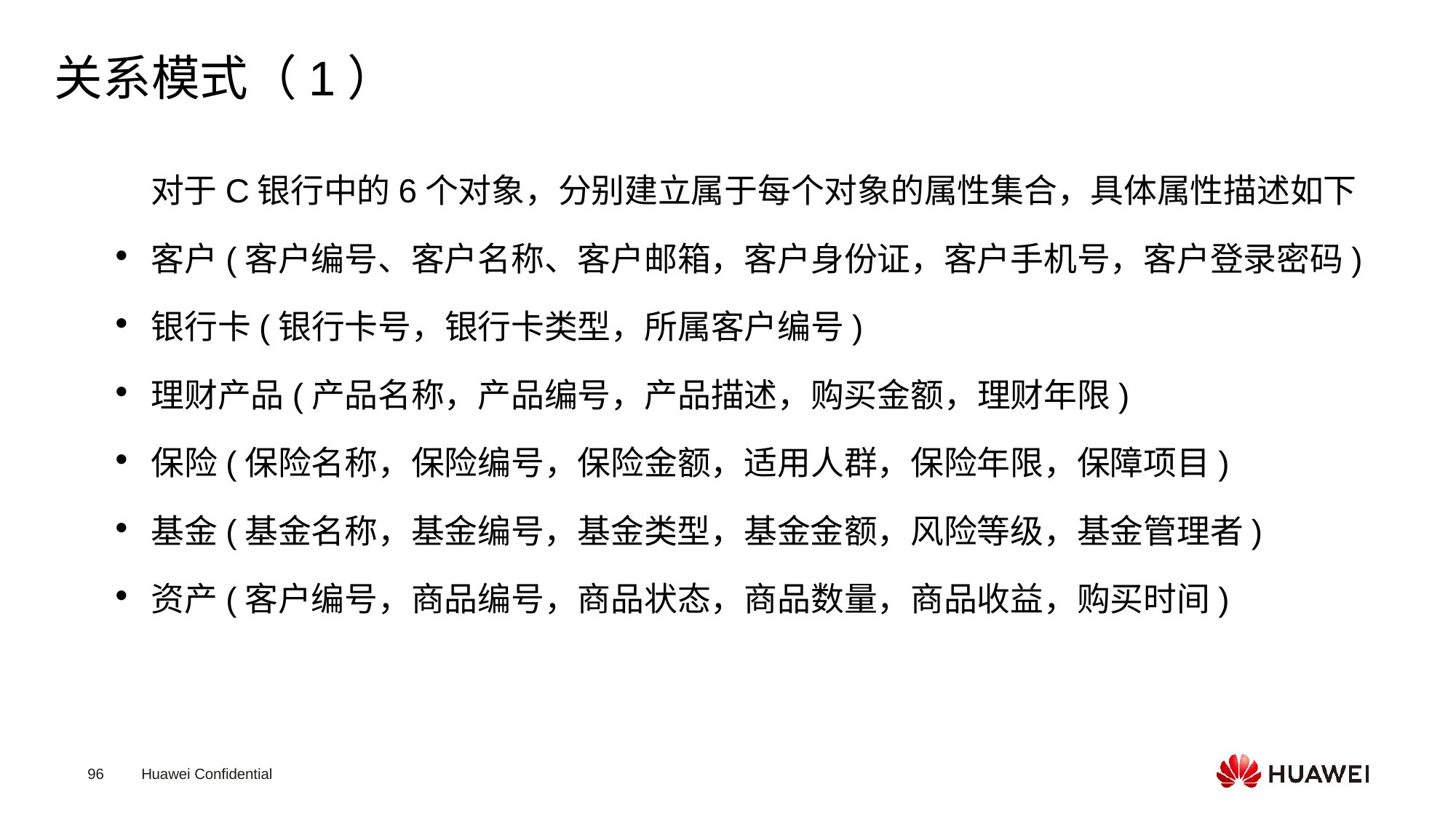

# 关系模式（1）
    对于C银行中的6个对象，分别建立属于每个对象的属性集合，具体属性描述如下
客户(客户编号、客户名称、客户邮箱，客户身份证，客户手机号，客户登录密码)
银行卡(银行卡号，银行卡类型，所属客户编号)
理财产品(产品名称，产品编号，产品描述，购买金额，理财年限)
保险(保险名称，保险编号，保险金额，适用人群，保险年限，保障项目)
基金(基金名称，基金编号，基金类型，基金金额，风险等级，基金管理者)
资产(客户编号，商品编号，商品状态，商品数量，商品收益，购买时间)
Text
Text
Text
Text
Text
Text
Text
Text
Text
Text
Text
Text
Text
Text
Text
Text
Text
Text
Text
Text
Text
Text
Text
Text
Text
Text
Text
Text
Text
Text
Text
Text
Text
Text
Text
Text
Text
Text
Text
Text
Text
Text
Text
Text
Text
Text